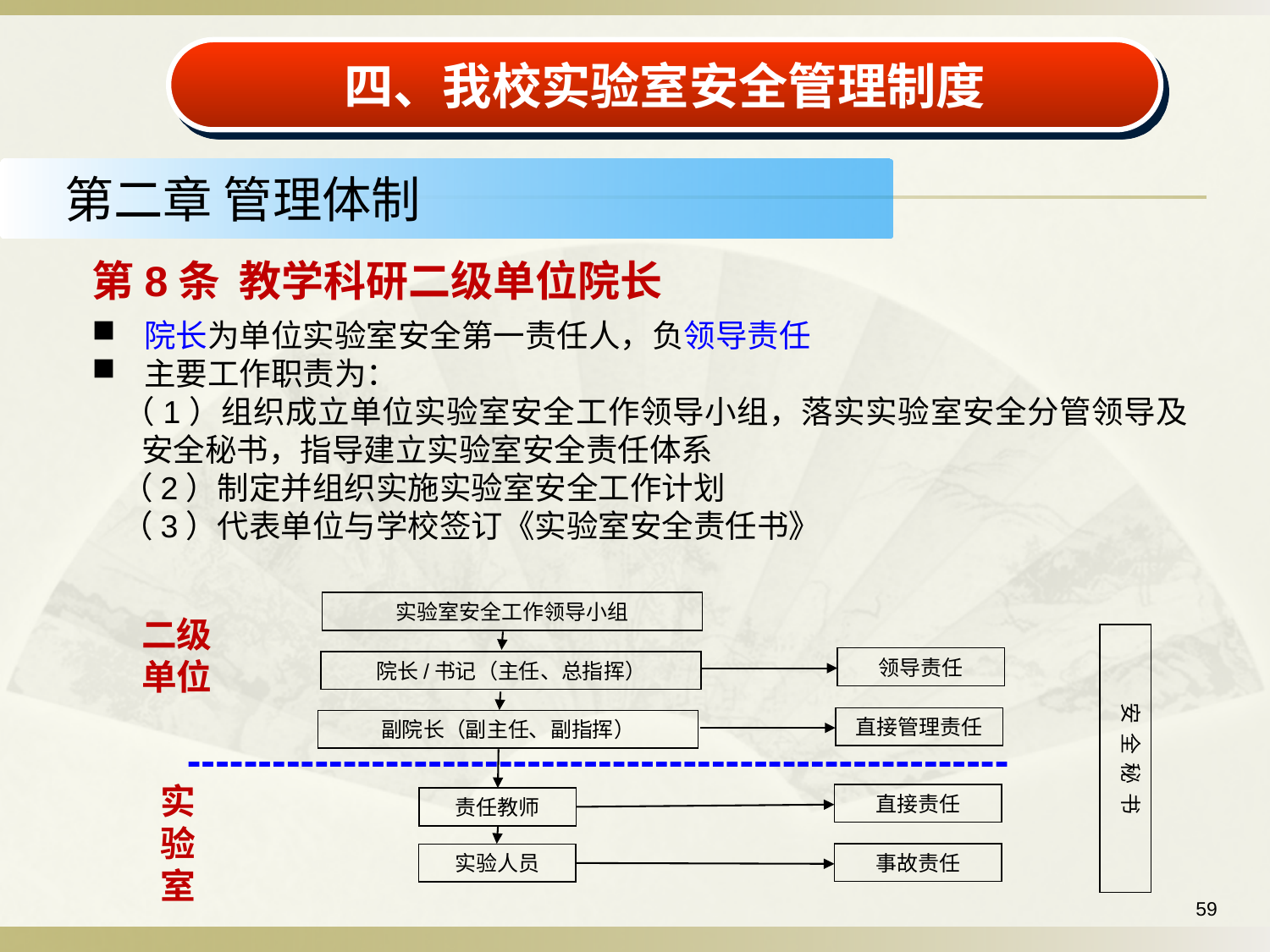

四、我校实验室安全管理制度
第二章 管理体制
第8条  教学科研二级单位院长
  院长为单位实验室安全第一责任人，负领导责任
  主要工作职责为：
   （1）组织成立单位实验室安全工作领导小组，落实实验室安全分管领导及安全秘书，指导建立实验室安全责任体系
   （2）制定并组织实施实验室安全工作计划
   （3）代表单位与学校签订《实验室安全责任书》
二级单位
实验室安全工作领导小组
安  全  秘  书
领导责任
院长/书记（主任、总指挥）
直接管理责任
副院长（副主任、副指挥）
----------------------------------------------------------
实验室
直接责任
责任教师
事故责任
实验人员
59